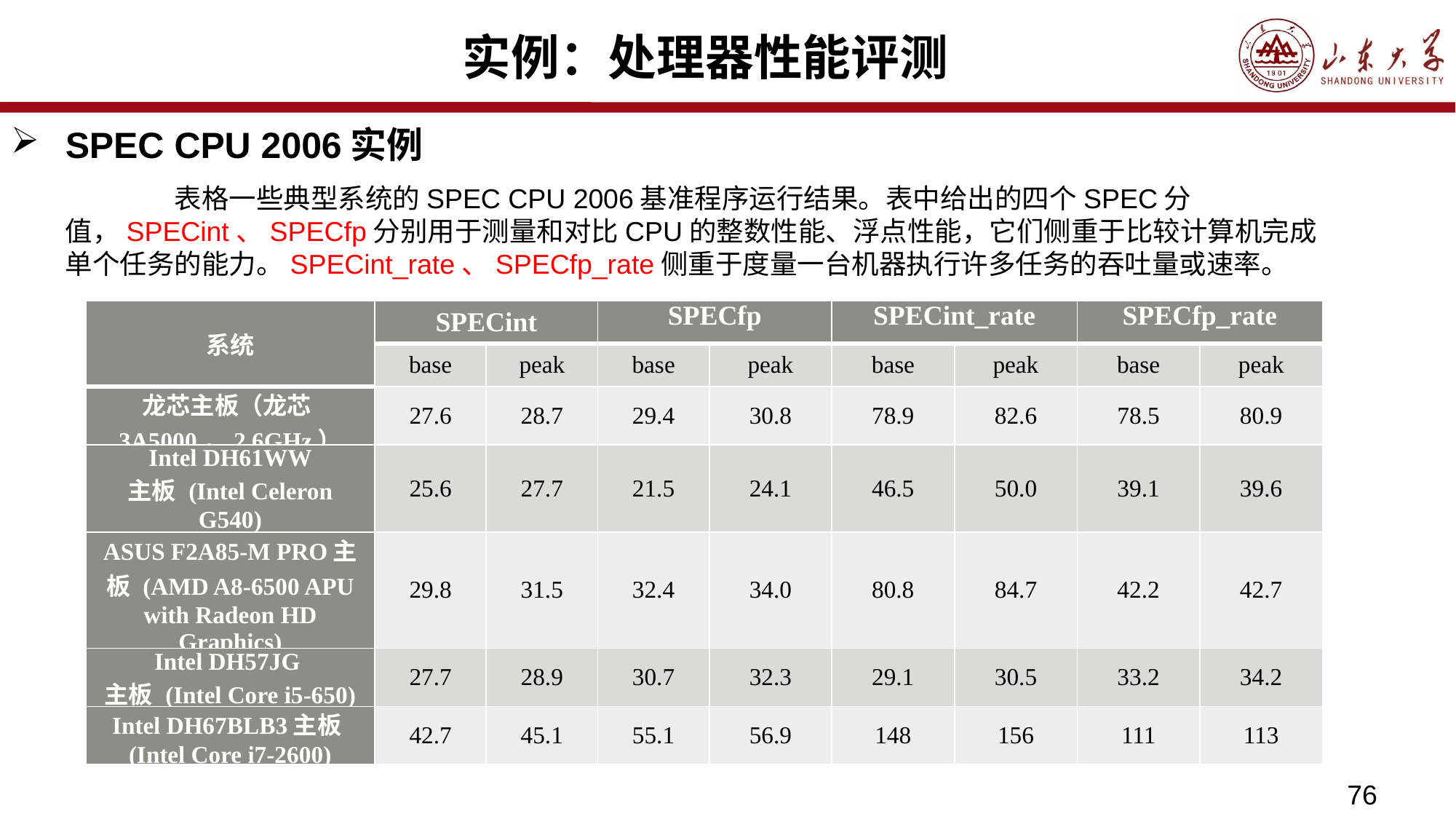

# 实例：处理器性能评测
SPEC CPU 2006实例

	表格一些典型系统的SPEC CPU 2006基准程序运行结果。表中给出的四个SPEC分值，SPECint、SPECfp分别用于测量和对比CPU的整数性能、浮点性能，它们侧重于比较计算机完成单个任务的能力。SPECint_rate、SPECfp_rate侧重于度量一台机器执行许多任务的吞吐量或速率。

| 系统 | SPECint |  | SPECfp |  | SPECint\_rate |  | SPECfp\_rate |  |
| --- | --- | --- | --- | --- | --- | --- | --- | --- |
|  | base | peak | base | peak | base | peak | base | peak |
| 龙芯主板（龙芯3A5000，2.6GHz） | 27.6 | 28.7 | 29.4 | 30.8 | 78.9 | 82.6 | 78.5 | 80.9 |
| Intel DH61WW 主板 (Intel Celeron G540) | 25.6 | 27.7 | 21.5 | 24.1 | 46.5 | 50.0 | 39.1 | 39.6 |
| ASUS F2A85-M PRO主板 (AMD A8-6500 APU with Radeon HD Graphics) | 29.8 | 31.5 | 32.4 | 34.0 | 80.8 | 84.7 | 42.2 | 42.7 |
| Intel DH57JG 主板 (Intel Core i5-650) | 27.7 | 28.9 | 30.7 | 32.3 | 29.1 | 30.5 | 33.2 | 34.2 |
| Intel DH67BLB3主板(Intel Core i7-2600) | 42.7 | 45.1 | 55.1 | 56.9 | 148 | 156 | 111 | 113 |
76